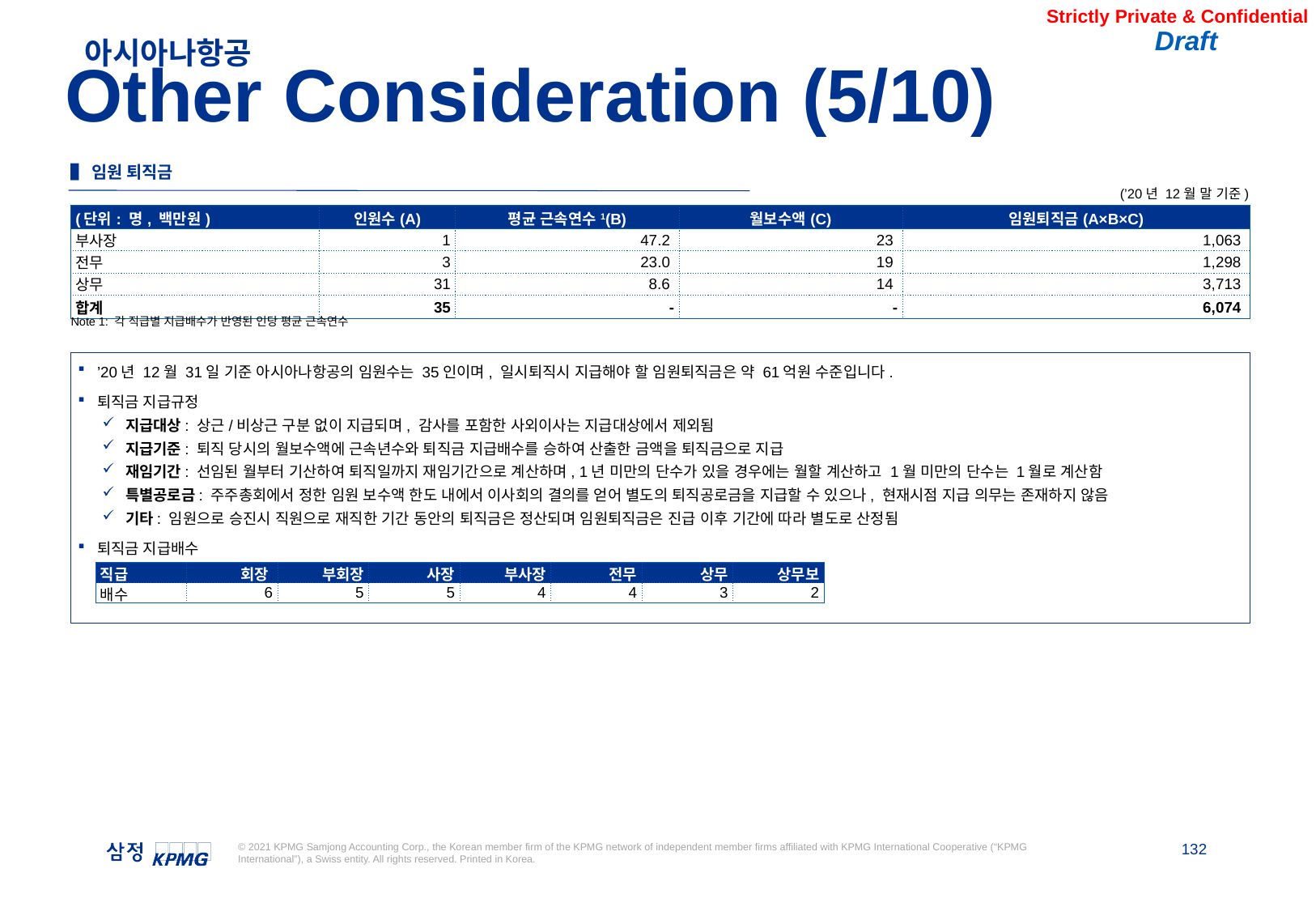

아시아나항공
Other Consideration (5/10)
▌임원 퇴직금

(’20년 12월 말 기준)
| (단위: 명, 백만원) | 인원수(A) | 평균 근속연수1(B) | 월보수액(C) | 임원퇴직금(A×B×C) |
| --- | --- | --- | --- | --- |
| 부사장 | 1 | 47.2 | 23 | 1,063 |
| 전무 | 3 | 23.0 | 19 | 1,298 |
| 상무 | 31 | 8.6 | 14 | 3,713 |
| 합계 | 35 | - | - | 6,074 |
Note 1: 각 직급별 지급배수가 반영된 인당 평균 근속연수
’20년 12월 31일 기준 아시아나항공의 임원수는 35인이며, 일시퇴직시 지급해야 할 임원퇴직금은 약 61억원 수준입니다.
퇴직금 지급규정
지급대상: 상근/비상근 구분 없이 지급되며, 감사를 포함한 사외이사는 지급대상에서 제외됨
지급기준: 퇴직 당시의 월보수액에 근속년수와 퇴직금 지급배수를 승하여 산출한 금액을 퇴직금으로 지급
재임기간: 선임된 월부터 기산하여 퇴직일까지 재임기간으로 계산하며, 1년 미만의 단수가 있을 경우에는 월할 계산하고 1월 미만의 단수는 1월로 계산함
특별공로금: 주주총회에서 정한 임원 보수액 한도 내에서 이사회의 결의를 얻어 별도의 퇴직공로금을 지급할 수 있으나, 현재시점 지급 의무는 존재하지 않음
기타: 임원으로 승진시 직원으로 재직한 기간 동안의 퇴직금은 정산되며 임원퇴직금은 진급 이후 기간에 따라 별도로 산정됨
퇴직금 지급배수

| 직급 | 회장 | 부회장 | 사장 | 부사장 | 전무 | 상무 | 상무보 |
| --- | --- | --- | --- | --- | --- | --- | --- |
| 배수 | 6 | 5 | 5 | 4 | 4 | 3 | 2 |